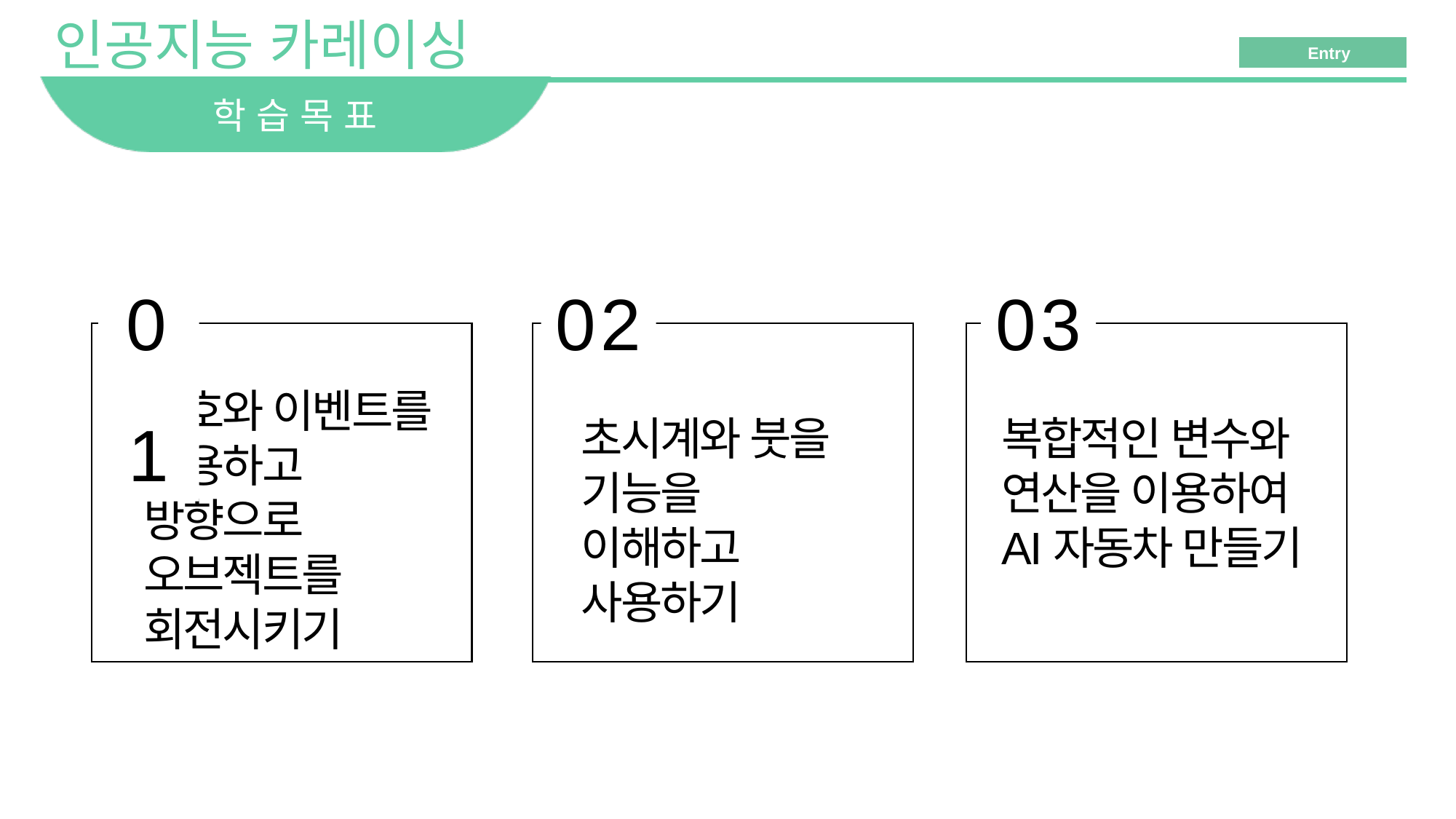

# 학 습 목 표
03
01
02

신호와 이벤트를 사용하고 방향으로 오브젝트를 회전시키기
초시계와 붓을 기능을 이해하고 사용하기
복합적인 변수와 연산을 이용하여 AI자동차 만들기